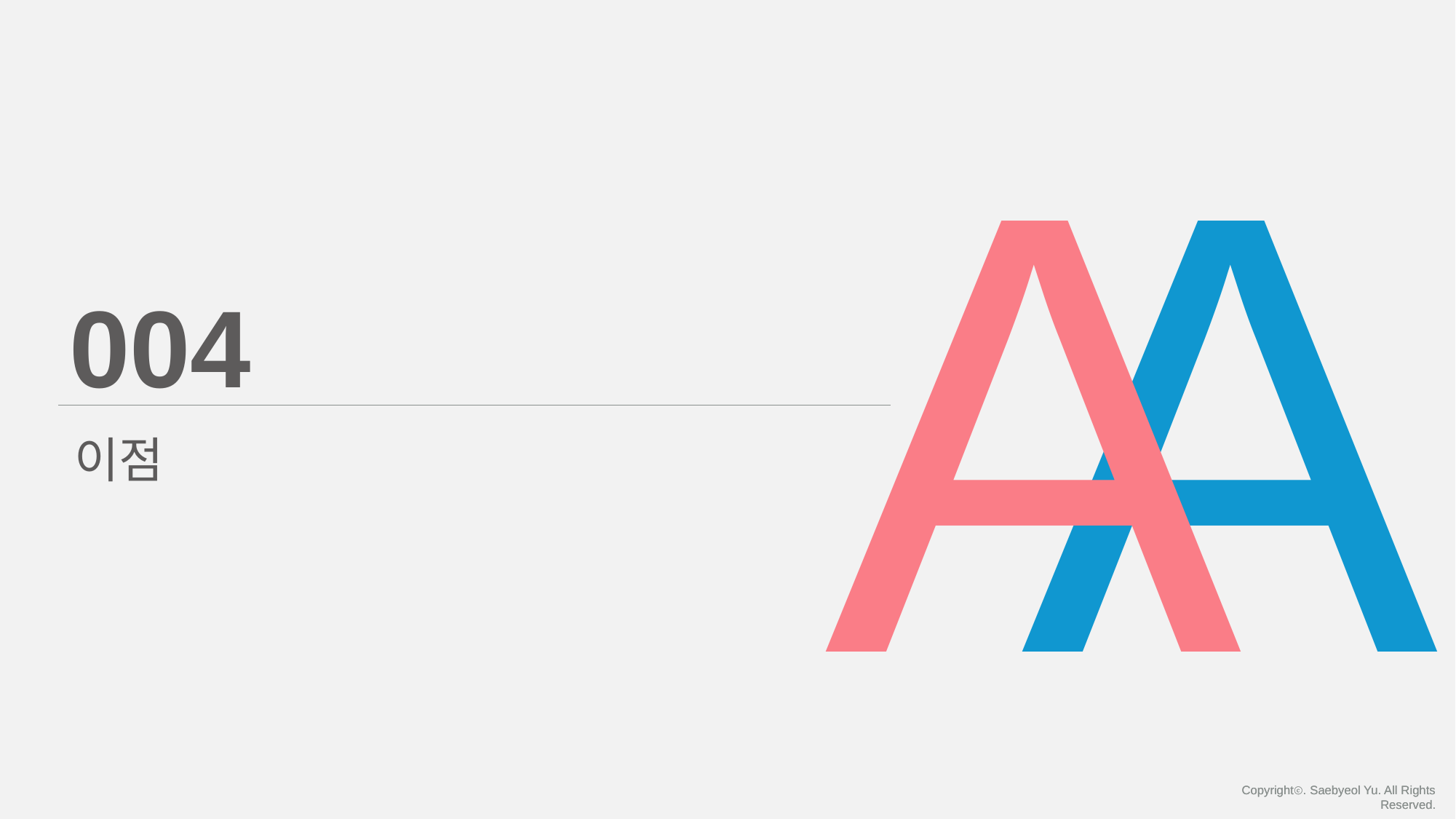

A
A
004
이점
Copyrightⓒ. Saebyeol Yu. All Rights Reserved.